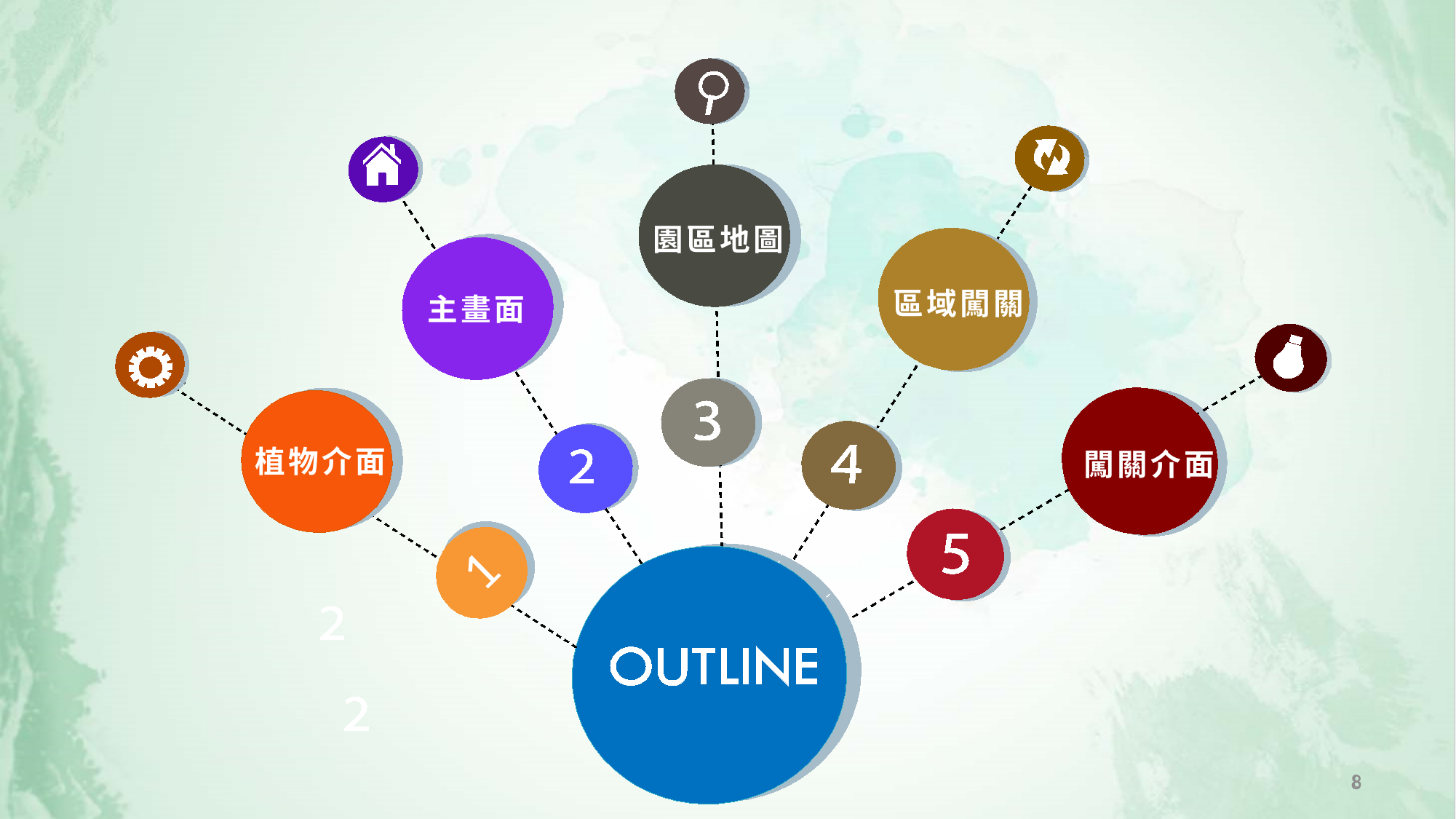

園區地圖

區域闖關
主畫面

植物介面

闖關介面

  1

8
8